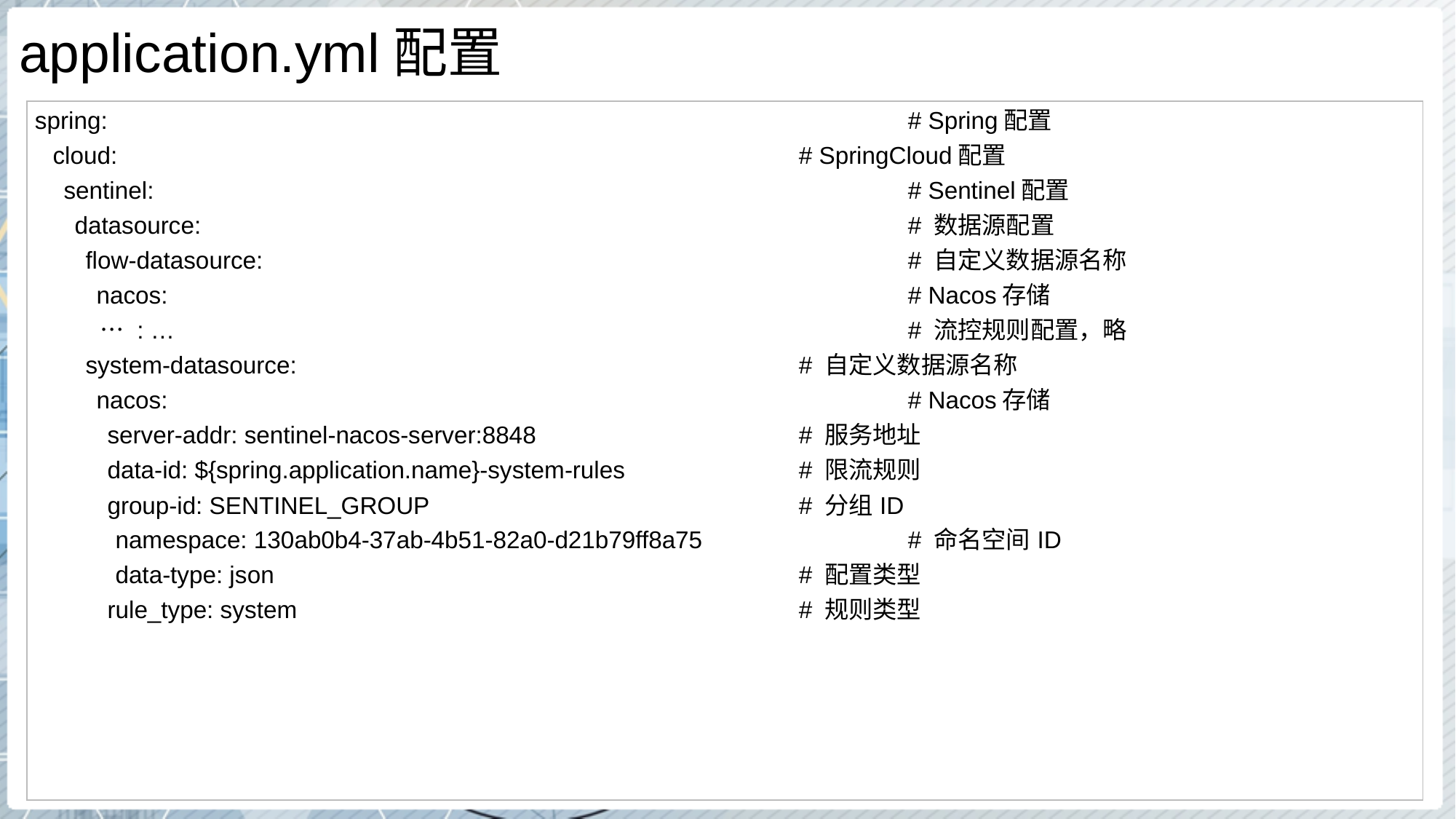

# application.yml配置
| spring: # Spring配置 cloud: # SpringCloud配置 sentinel: # Sentinel配置 datasource: # 数据源配置 flow-datasource: # 自定义数据源名称 nacos: # Nacos存储 … : … # 流控规则配置，略 system-datasource: # 自定义数据源名称 nacos: # Nacos存储 server-addr: sentinel-nacos-server:8848 # 服务地址 data-id: ${spring.application.name}-system-rules # 限流规则 group-id: SENTINEL\_GROUP # 分组ID namespace: 130ab0b4-37ab-4b51-82a0-d21b79ff8a75 # 命名空间ID data-type: json # 配置类型 rule\_type: system # 规则类型 |
| --- |